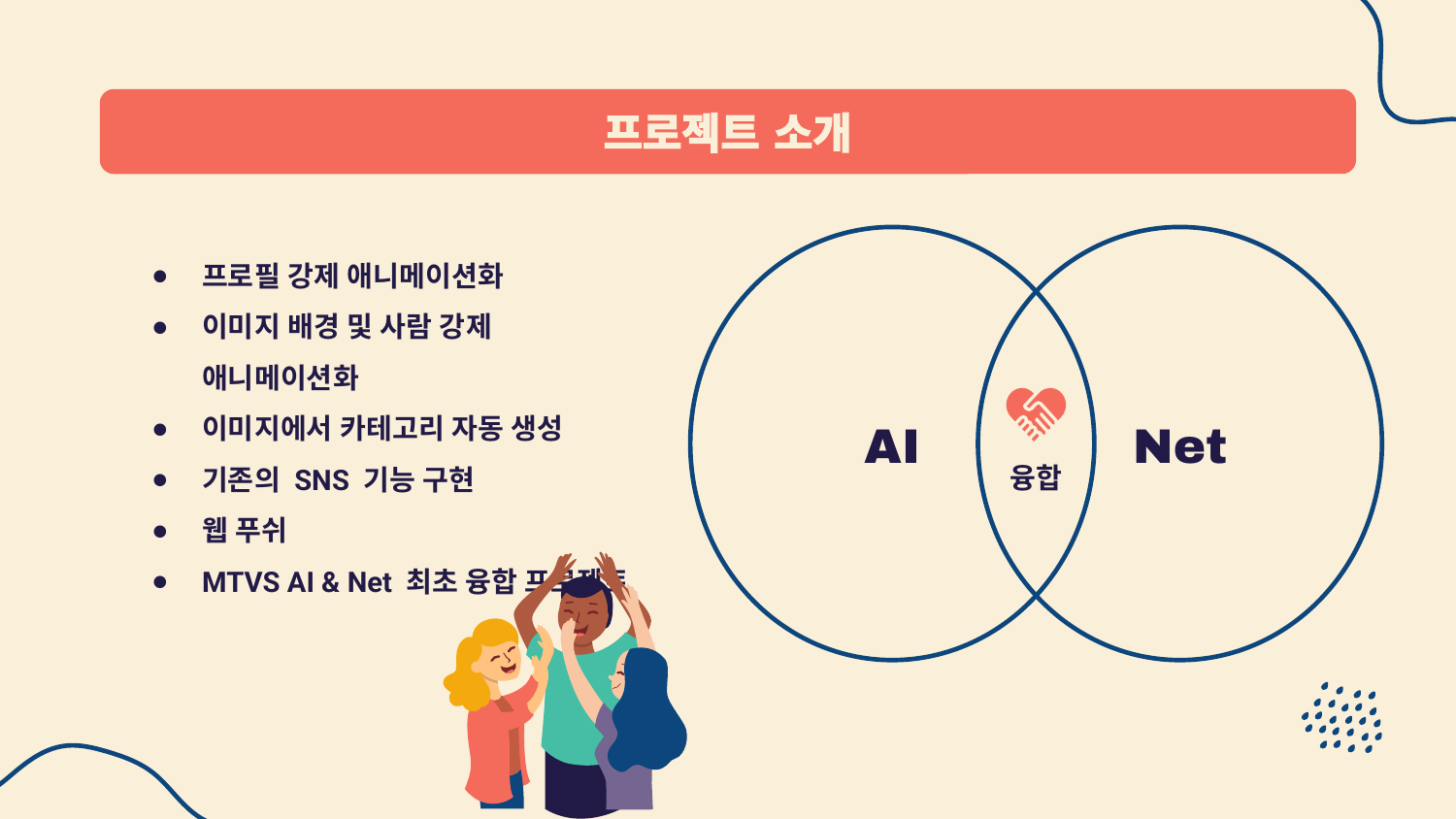

# 프로젝트 소개
프로필 강제 애니메이션화
이미지 배경 및 사람 강제 애니메이션화
이미지에서 카테고리 자동 생성
기존의 SNS 기능 구현
웹 푸쉬
MTVS AI & Net 최초 융합 프로젝트
Net
AI

융합